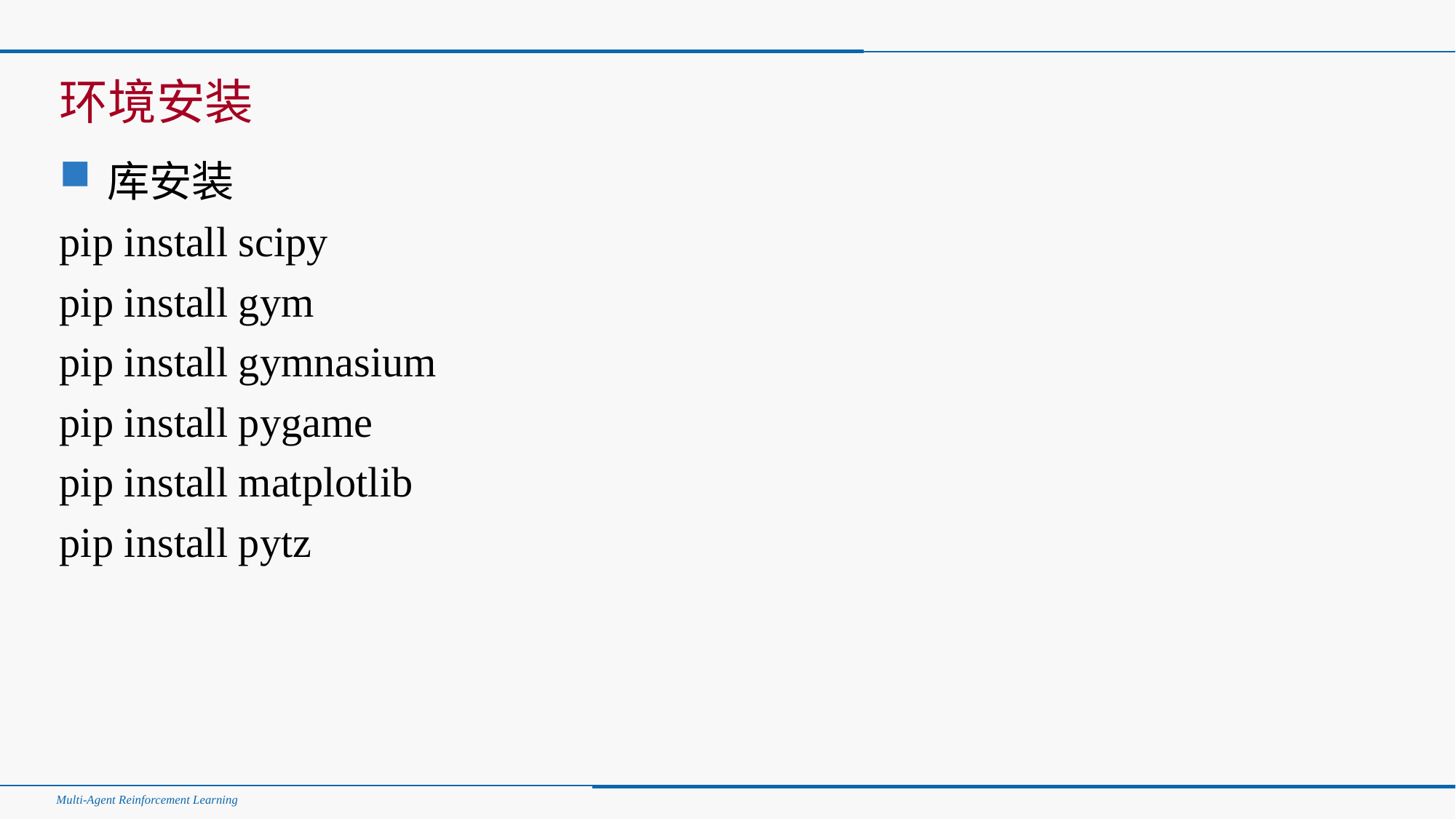

#
环境安装
库安装
pip install scipy
pip install gym
pip install gymnasium
pip install pygame
pip install matplotlib
pip install pytz

4